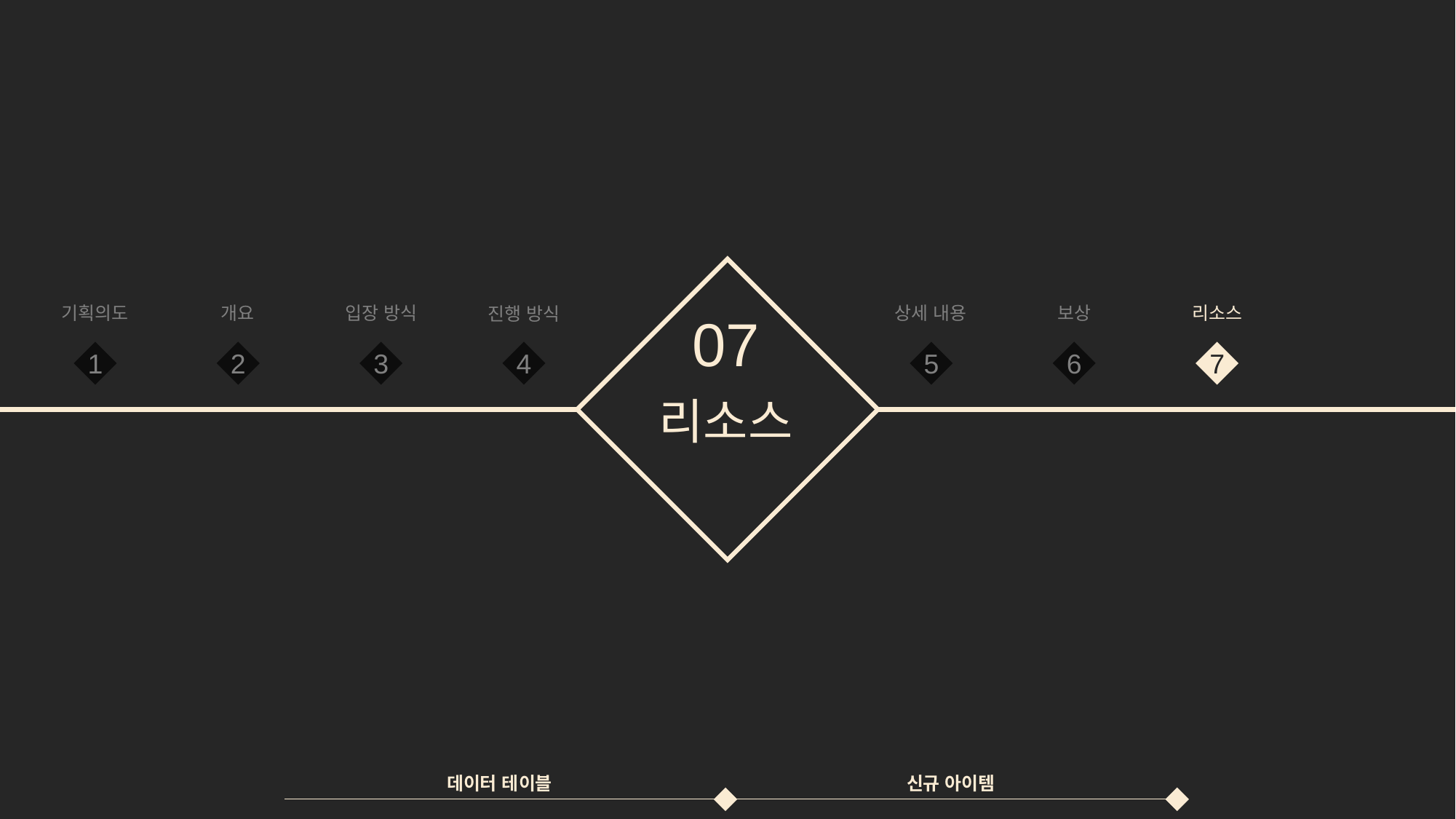

기획의도
입장 방식
상세 내용
리소스
개요
보상
진행 방식
07
1
2
3
4
5
6
7
리소스
데이터 테이블
신규 아이템